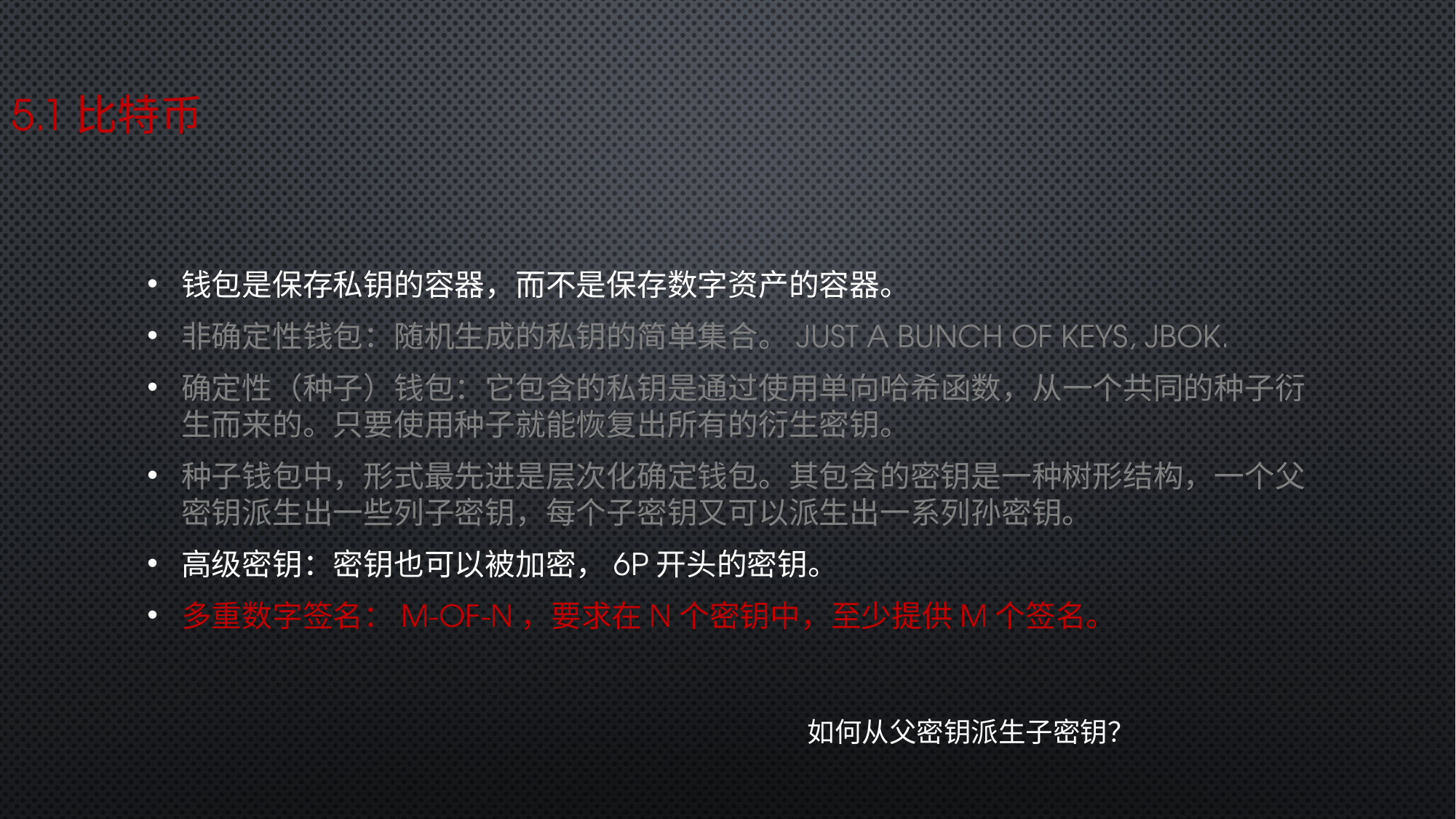

# 5.1比特币
钱包是保存私钥的容器，而不是保存数字资产的容器。
非确定性钱包：随机生成的私钥的简单集合。Just a Bunch Of Keys, JBOK.
确定性（种子）钱包：它包含的私钥是通过使用单向哈希函数，从一个共同的种子衍生而来的。只要使用种子就能恢复出所有的衍生密钥。
种子钱包中，形式最先进是层次化确定钱包。其包含的密钥是一种树形结构，一个父密钥派生出一些列子密钥，每个子密钥又可以派生出一系列孙密钥。
高级密钥：密钥也可以被加密，6P开头的密钥。
多重数字签名：M-of-N，要求在N个密钥中，至少提供M个签名。

如何从父密钥派生子密钥？